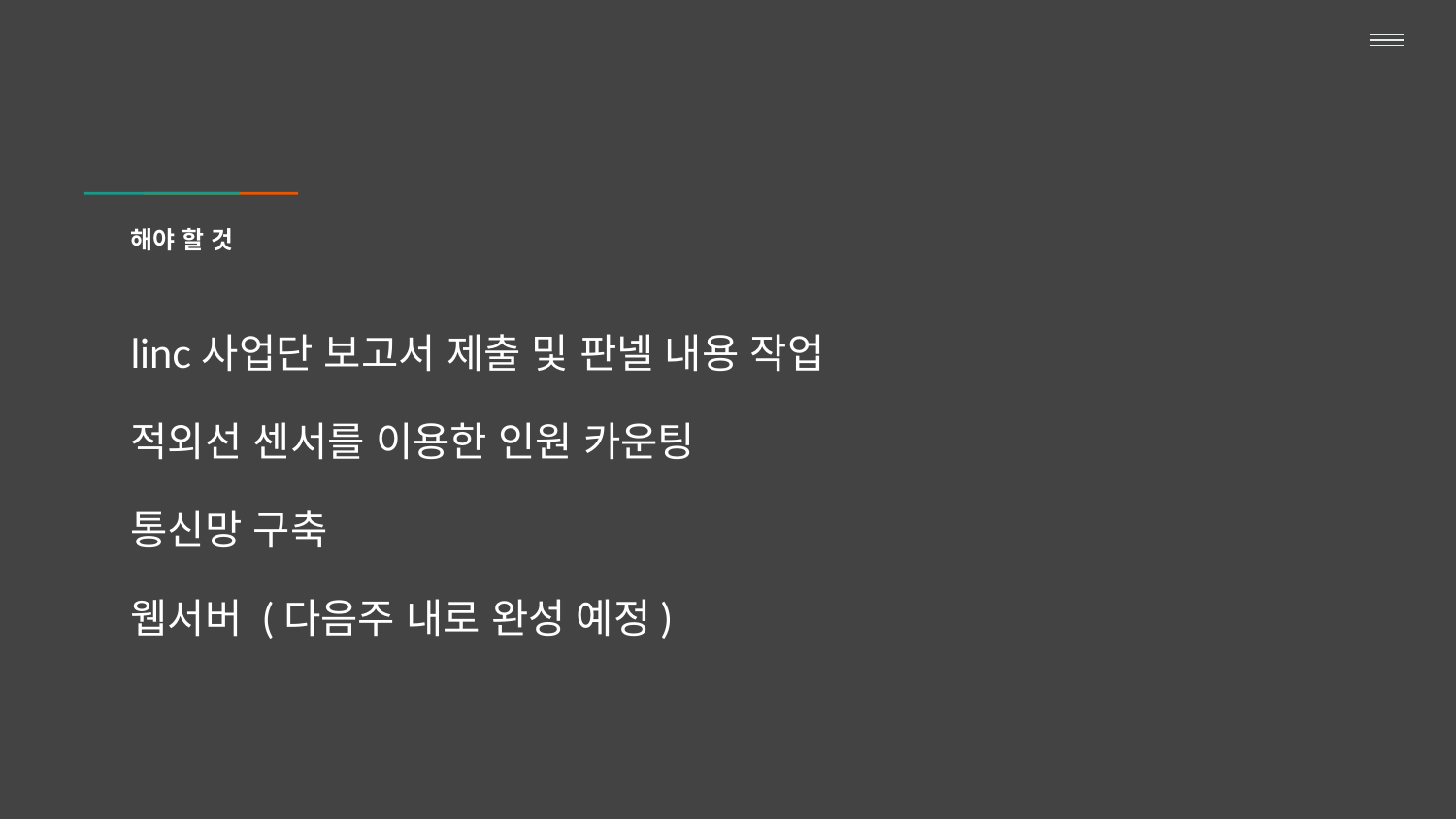

# 해야 할 것
linc사업단 보고서 제출 및 판넬 내용 작업
적외선 센서를 이용한 인원 카운팅
통신망 구축
웹서버 (다음주 내로 완성 예정)